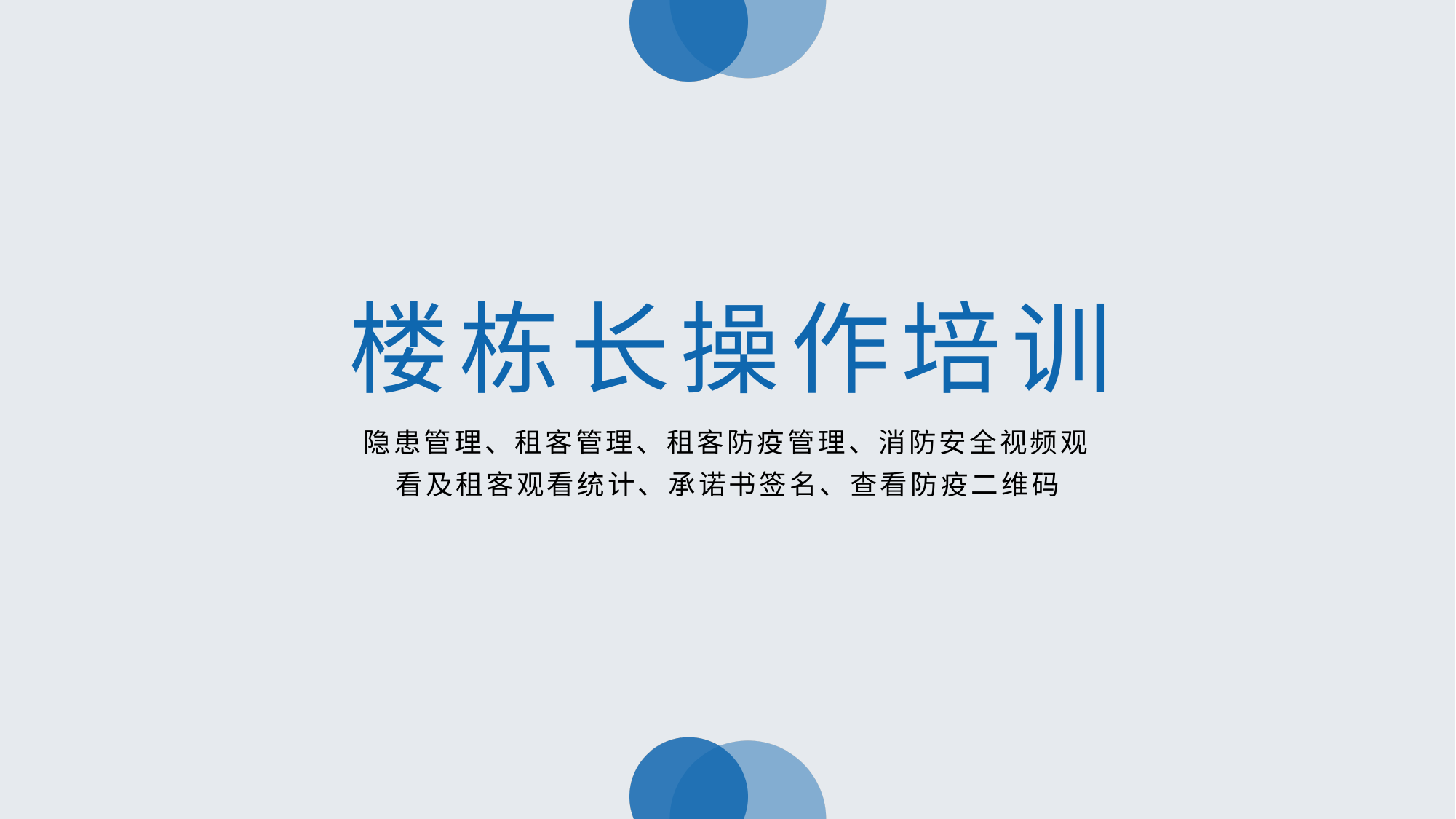

楼栋长操作培训
隐患管理、租客管理、租客防疫管理、消防安全视频观看及租客观看统计、承诺书签名、查看防疫二维码